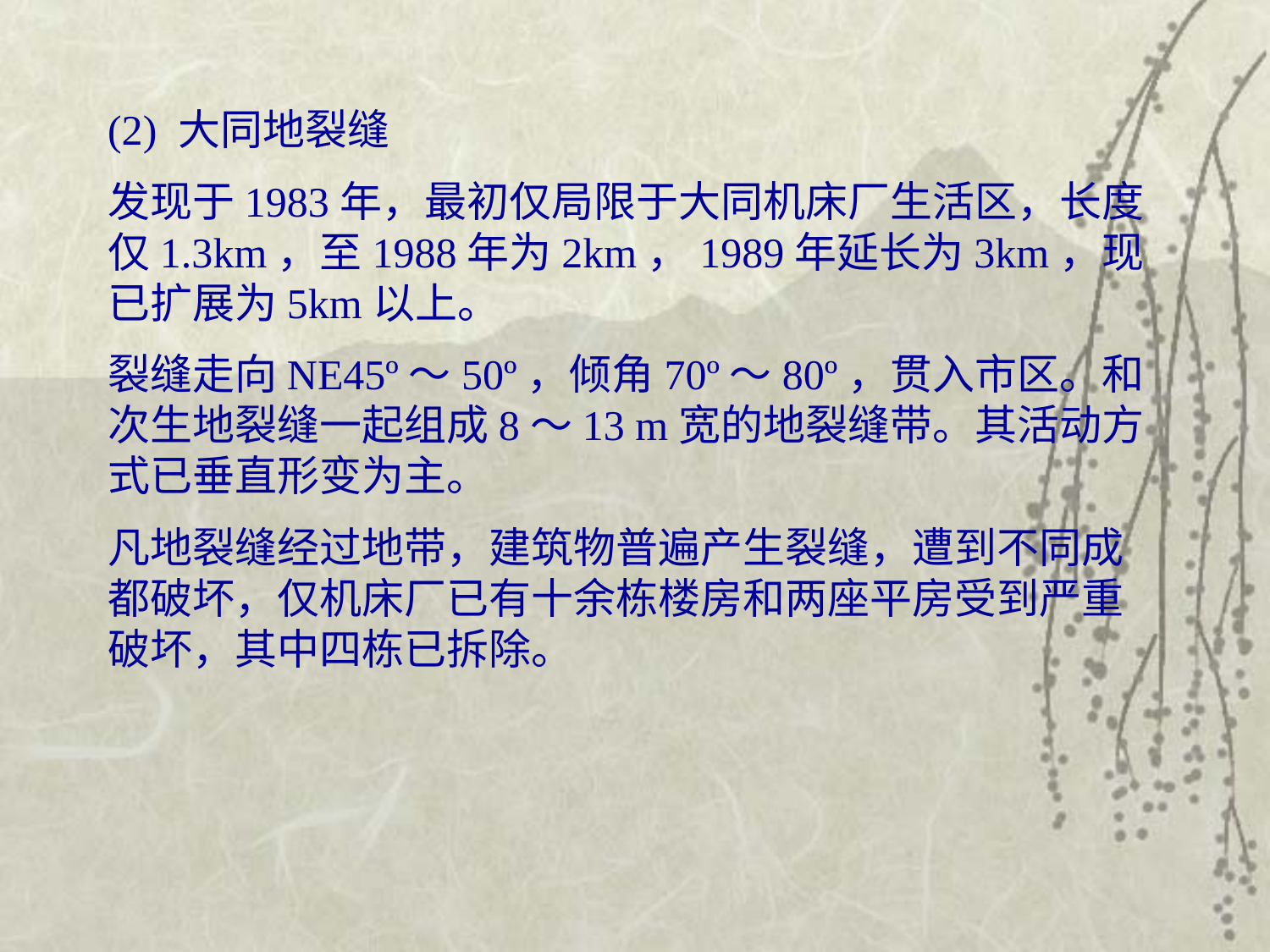

(2) 大同地裂缝
发现于1983年，最初仅局限于大同机床厂生活区，长度仅1.3km，至1988年为2km，1989年延长为3km，现已扩展为5km以上。
裂缝走向NE45º～50º，倾角70º～80º，贯入市区。和次生地裂缝一起组成8～13 m宽的地裂缝带。其活动方式已垂直形变为主。
凡地裂缝经过地带，建筑物普遍产生裂缝，遭到不同成都破坏，仅机床厂已有十余栋楼房和两座平房受到严重破坏，其中四栋已拆除。